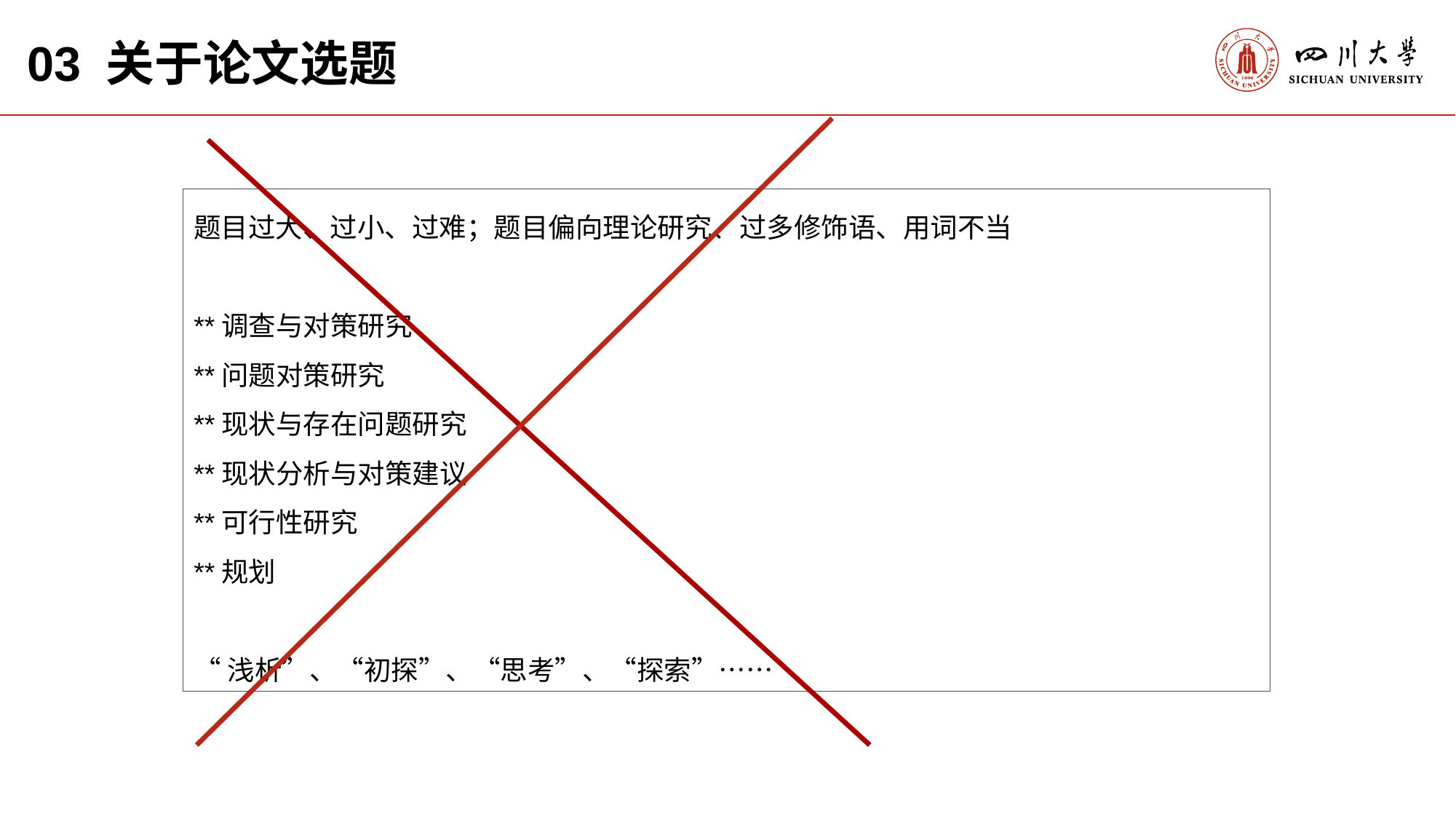

03 关于论文选题
题目过大、过小、过难；题目偏向理论研究、过多修饰语、用词不当

**调查与对策研究
**问题对策研究
**现状与存在问题研究
**现状分析与对策建议
**可行性研究
**规划

“浅析”、“初探”、“思考”、“探索”……